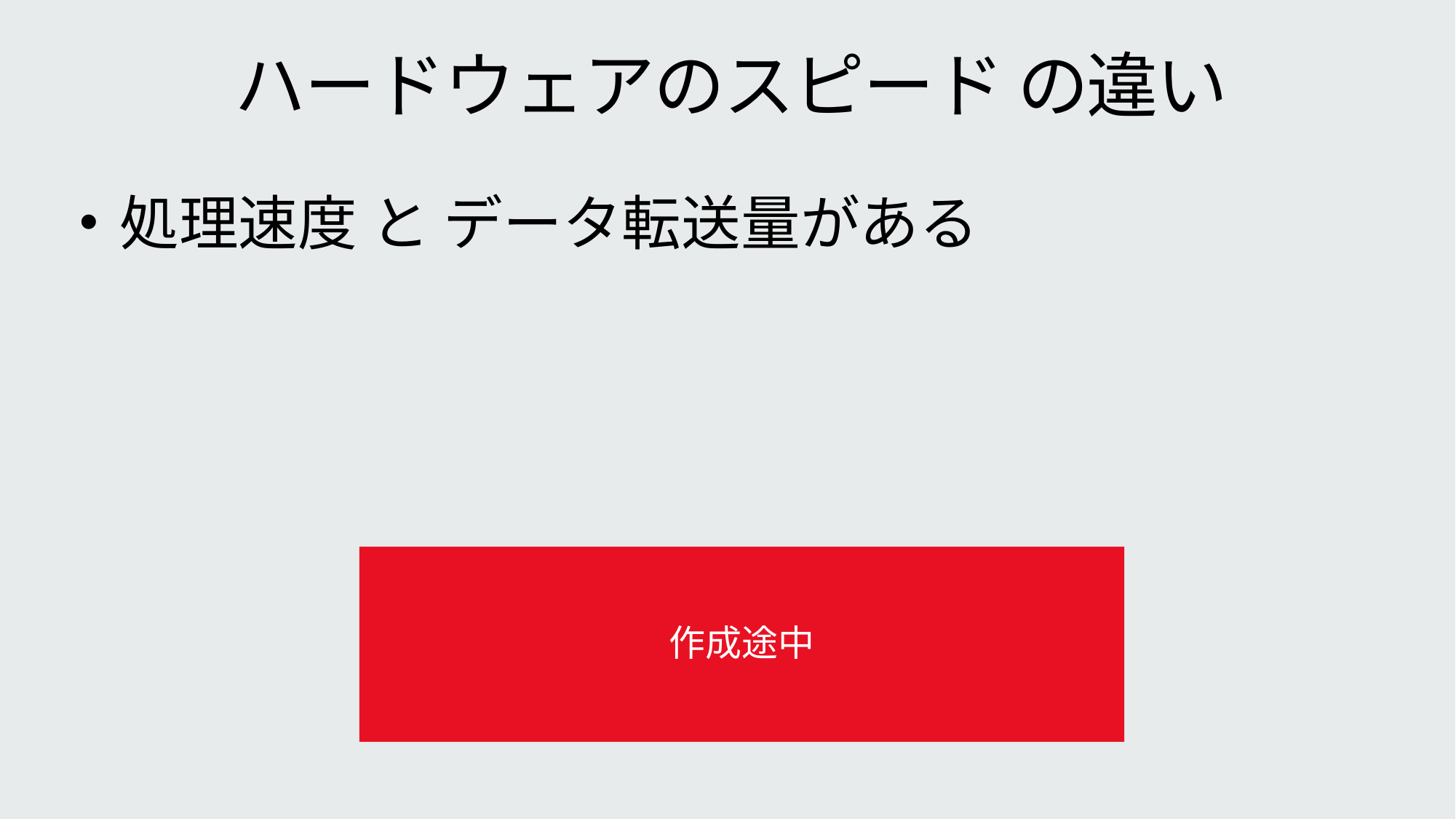

# ハードウェアのスピード の違い
処理速度 と データ転送量がある
作成途中